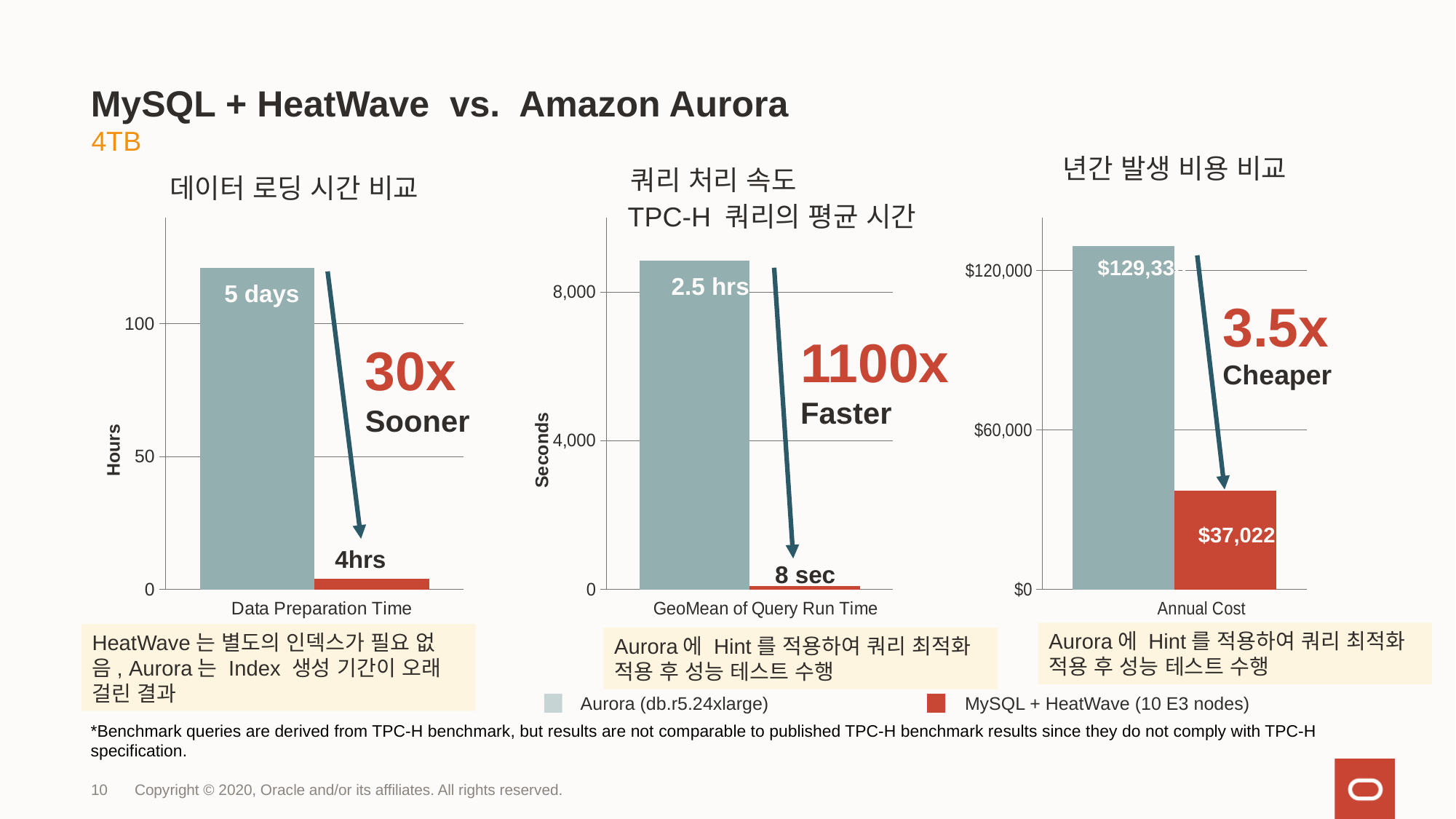

# MySQL + HeatWave  vs.  Amazon Aurora
4TB
년간 발생 비용 비교
쿼리 처리 속도
데이터 로딩 시간 비교
TPC-H 쿼리의 평균 시간

### Chart

| Category | Aurora | MySQL Analytics (10 E3 Nodes) |
|---|---|---|
| Geometric Mean of TPCH Queries | 121.0 | 4.0 |

### Chart

| Category | Aurora | MySQL Analytics (10 E3 Nodes) |
|---|---|---|
| Geometric Mean of TPCH Queries | 8837.0 | 80.0 |

### Chart

| Category | Aurora | MySQL Analytics (10 E3 Nodes) |
|---|---|---|
| Geometric Mean of TPCH Queries | 129336.0 | 37022.0 |
$129,336
2.5 hrs
5 days
3.5x
Cheaper
1100x
Faster
30x
Sooner
Hours
Seconds
$37,022
4hrs
8 sec
Aurora에 Hint를 적용하여 쿼리 최적화 적용 후 성능 테스트 수행
HeatWave는 별도의 인덱스가 필요 없음, Aurora는 Index 생성 기간이 오래 걸린 결과
Aurora에 Hint를 적용하여 쿼리 최적화 적용 후 성능 테스트 수행
Aurora (db.r5.24xlarge)
MySQL + HeatWave (10 E3 nodes)

*Benchmark queries are derived from TPC-H benchmark, but results are not comparable to published TPC-H benchmark results since they do not comply with TPC-H specification.
10
Copyright © 2020, Oracle and/or its affiliates. All rights reserved.